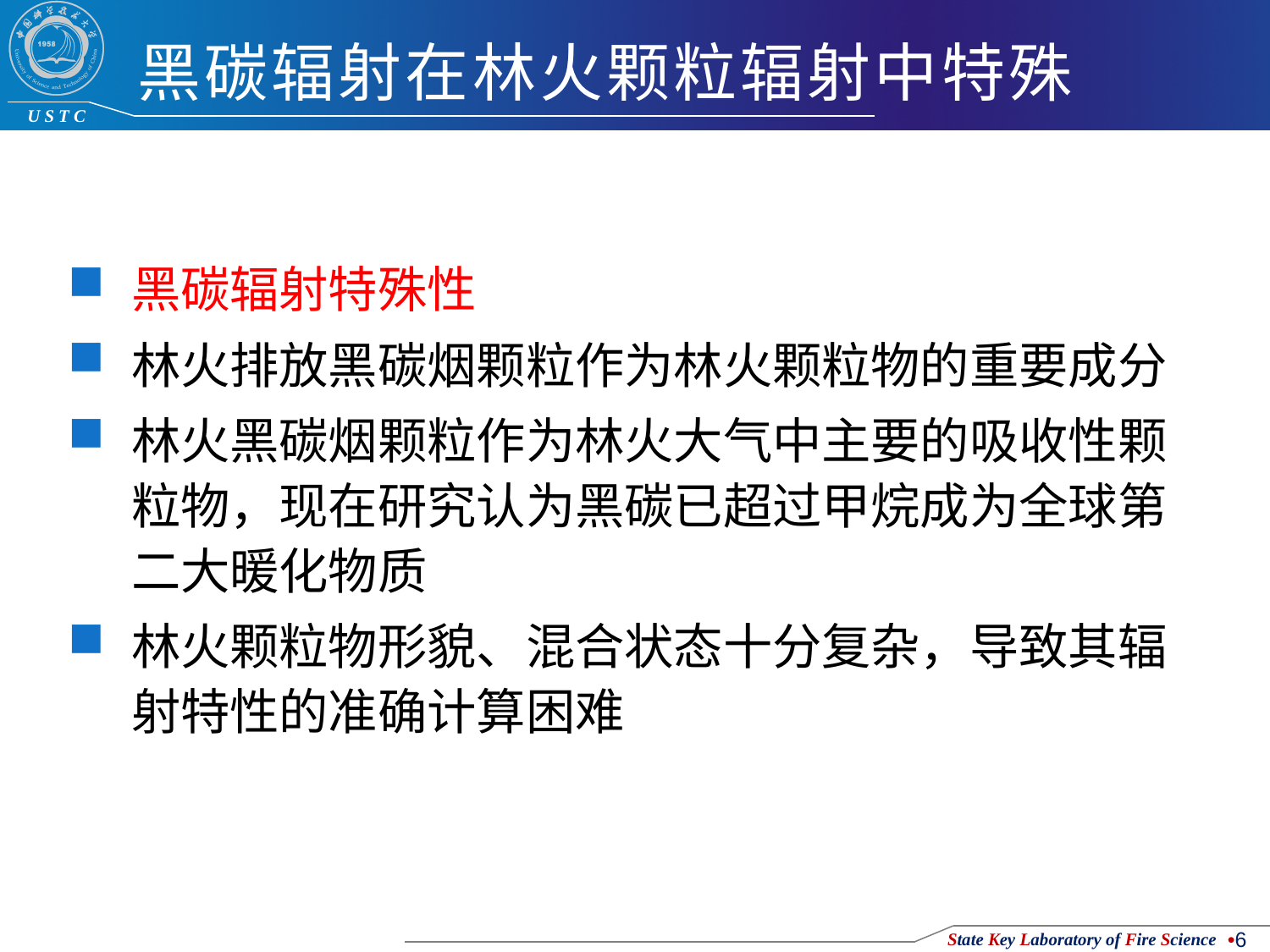

# 黑碳辐射在林火颗粒辐射中特殊
黑碳辐射特殊性
林火排放黑碳烟颗粒作为林火颗粒物的重要成分
林火黑碳烟颗粒作为林火大气中主要的吸收性颗粒物，现在研究认为黑碳已超过甲烷成为全球第二大暖化物质
林火颗粒物形貌、混合状态十分复杂，导致其辐射特性的准确计算困难